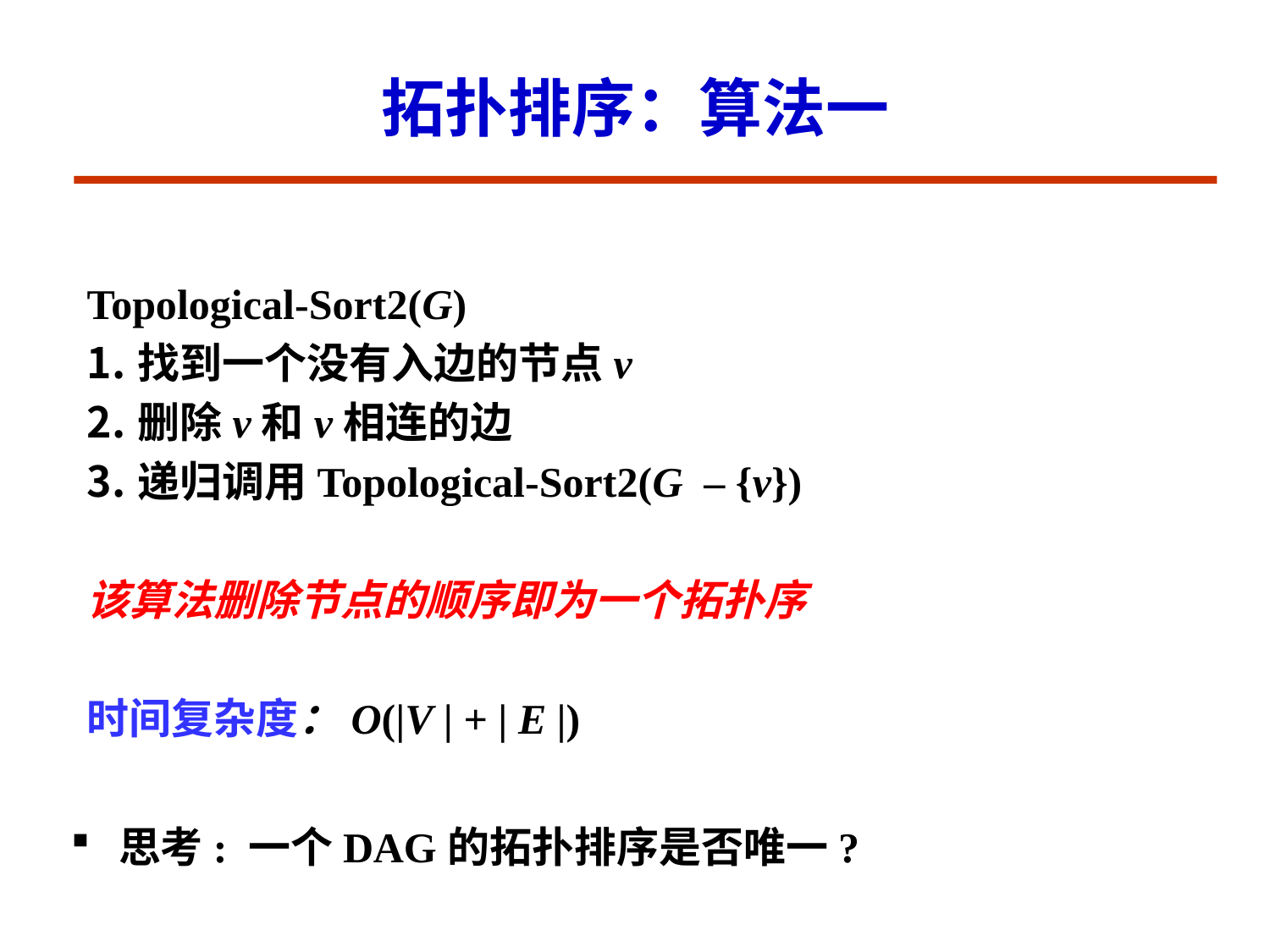

# 拓扑排序：算法一

Topological-Sort2(G)
找到一个没有入边的节点v
删除v和v相连的边
递归调用Topological-Sort2(G  – {v})

该算法删除节点的顺序即为一个拓扑序

时间复杂度：O(|V | + | E |)

思考: 一个DAG的拓扑排序是否唯一?